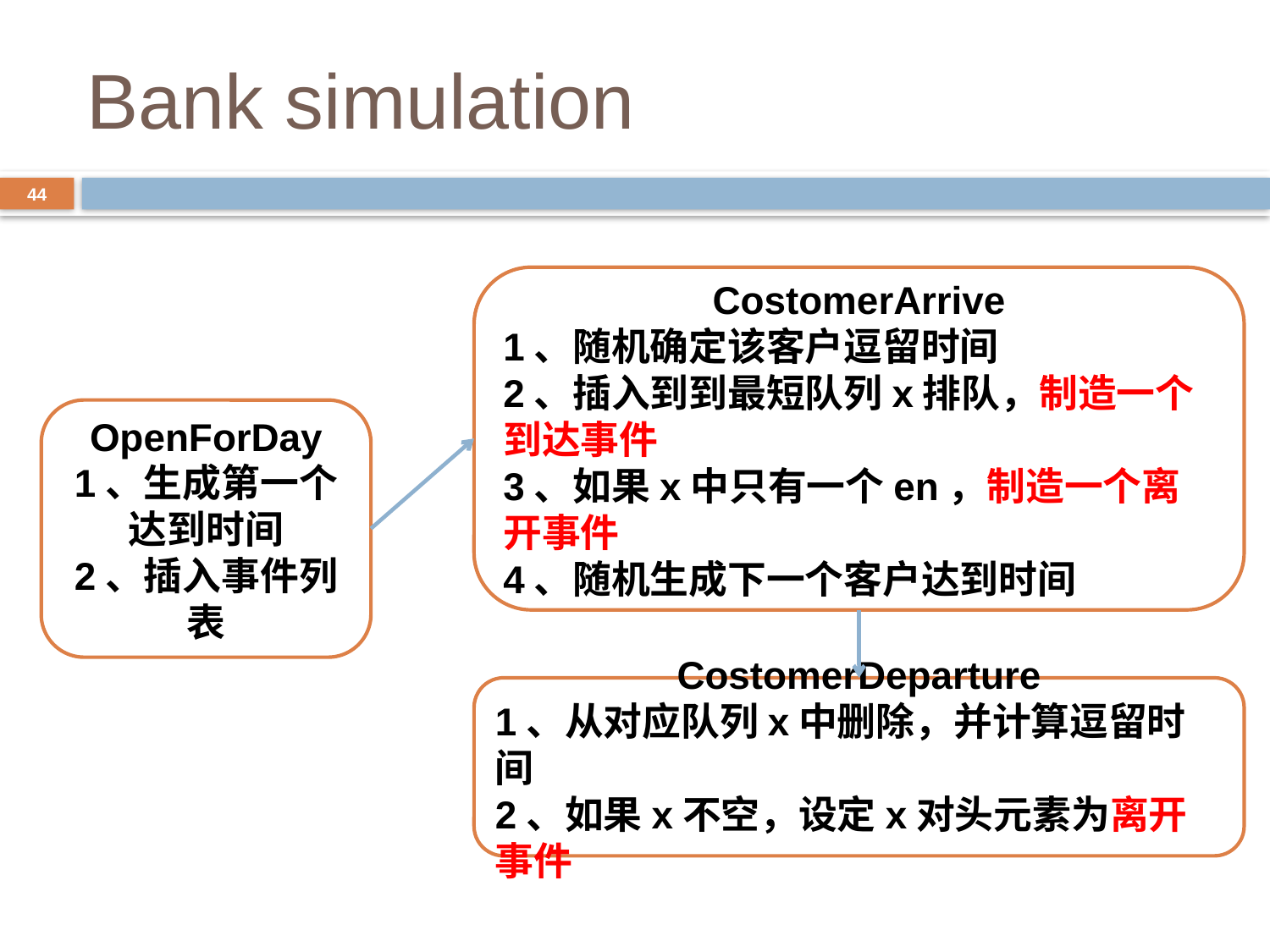

# Bank simulation
44
CostomerArrive
1、随机确定该客户逗留时间
2、插入到到最短队列x排队，制造一个到达事件
3、如果x中只有一个en，制造一个离开事件
4、随机生成下一个客户达到时间
OpenForDay
1、生成第一个达到时间
2、插入事件列表
CostomerDeparture
1、从对应队列x中删除，并计算逗留时间
2、如果x不空，设定x对头元素为离开事件